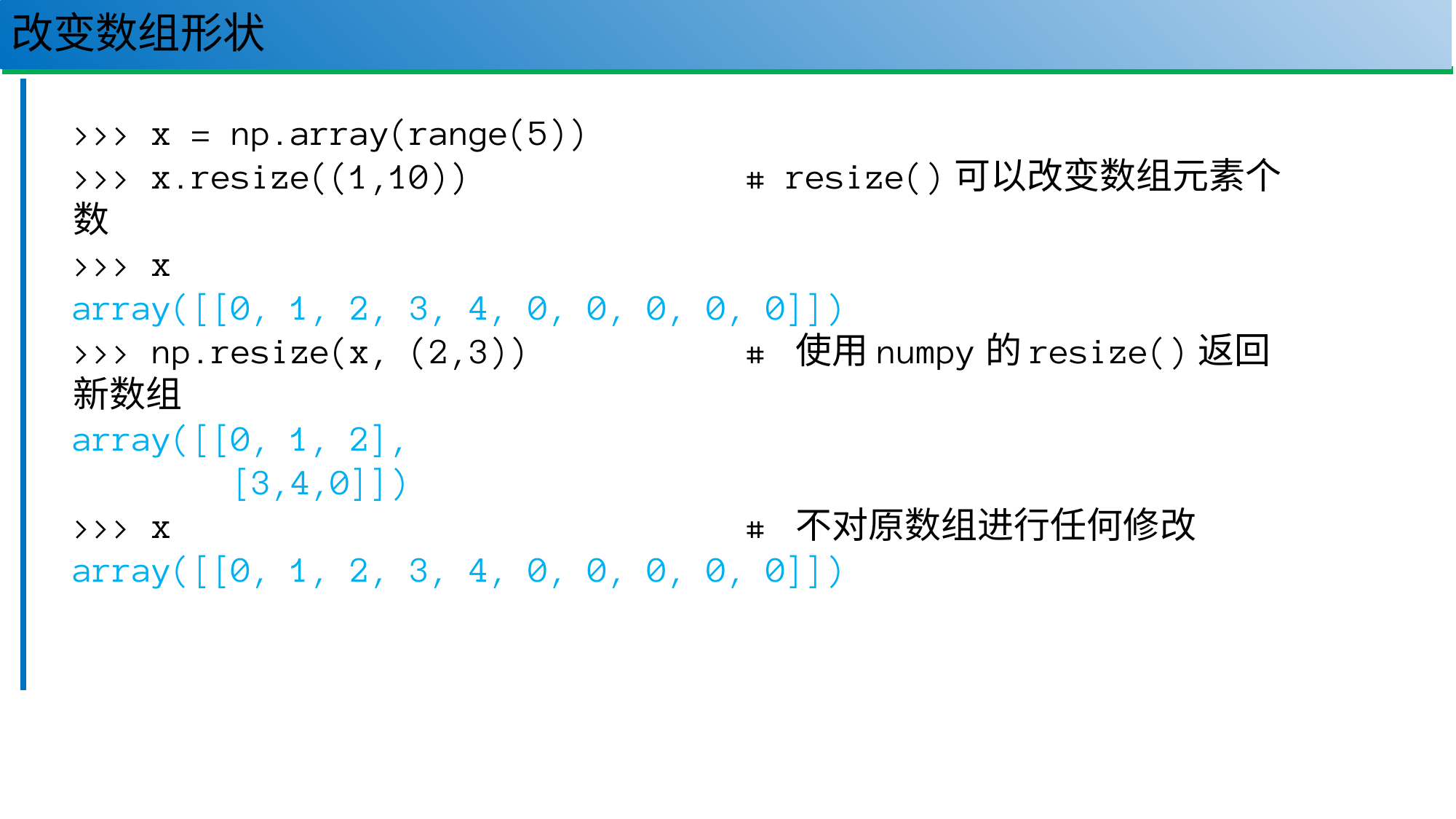

# 改变数组形状
68
>>> x = np.array(range(5))
>>> x.resize((1,10))              # resize()可以改变数组元素个数
>>> x
array([[0, 1, 2, 3, 4, 0, 0, 0, 0, 0]])
>>> np.resize(x, (2,3))           # 使用numpy的resize()返回新数组
array([[0, 1, 2],
        [3,4,0]])
>>> x                             # 不对原数组进行任何修改
array([[0, 1, 2, 3, 4, 0, 0, 0, 0, 0]])